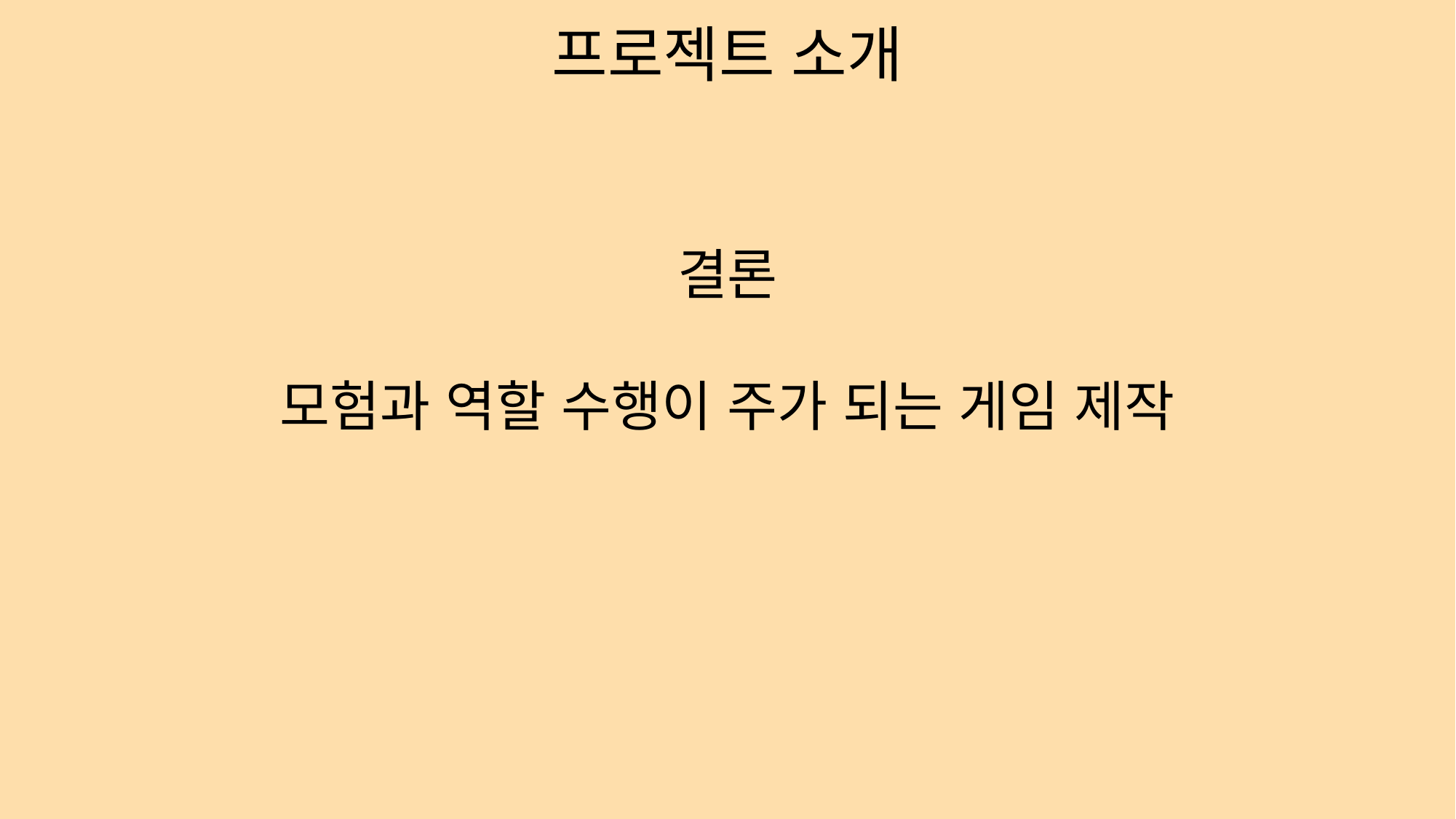

프로젝트 소개
결론

모험과 역할 수행이 주가 되는 게임 제작